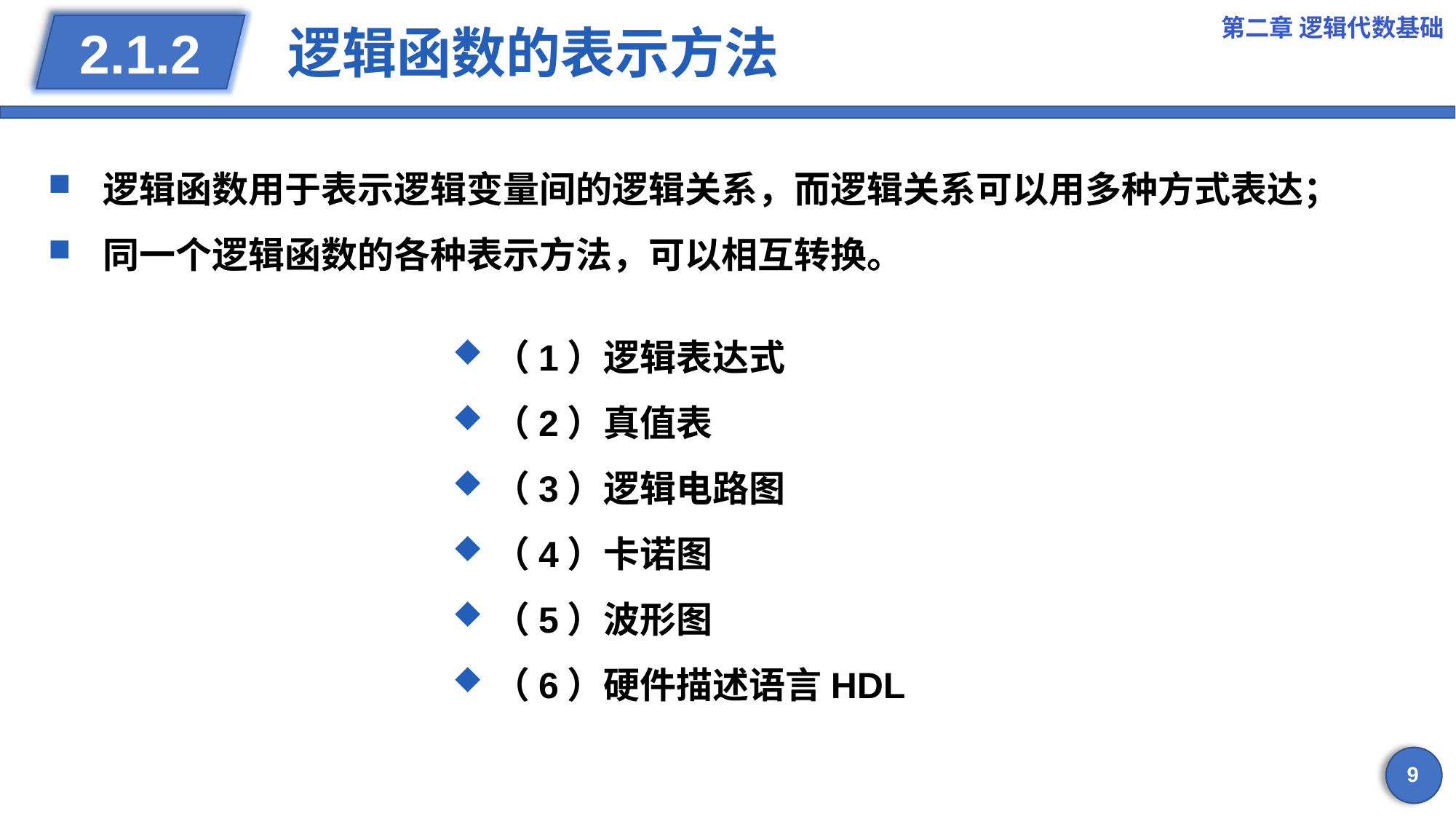

第二章 逻辑代数基础
# 逻辑函数的表示方法
2.1.2
逻辑函数用于表示逻辑变量间的逻辑关系，而逻辑关系可以用多种方式表达；
同一个逻辑函数的各种表示方法，可以相互转换。
（1）逻辑表达式
（2）真值表
（3）逻辑电路图
（4）卡诺图
（5）波形图
（6）硬件描述语言HDL
9